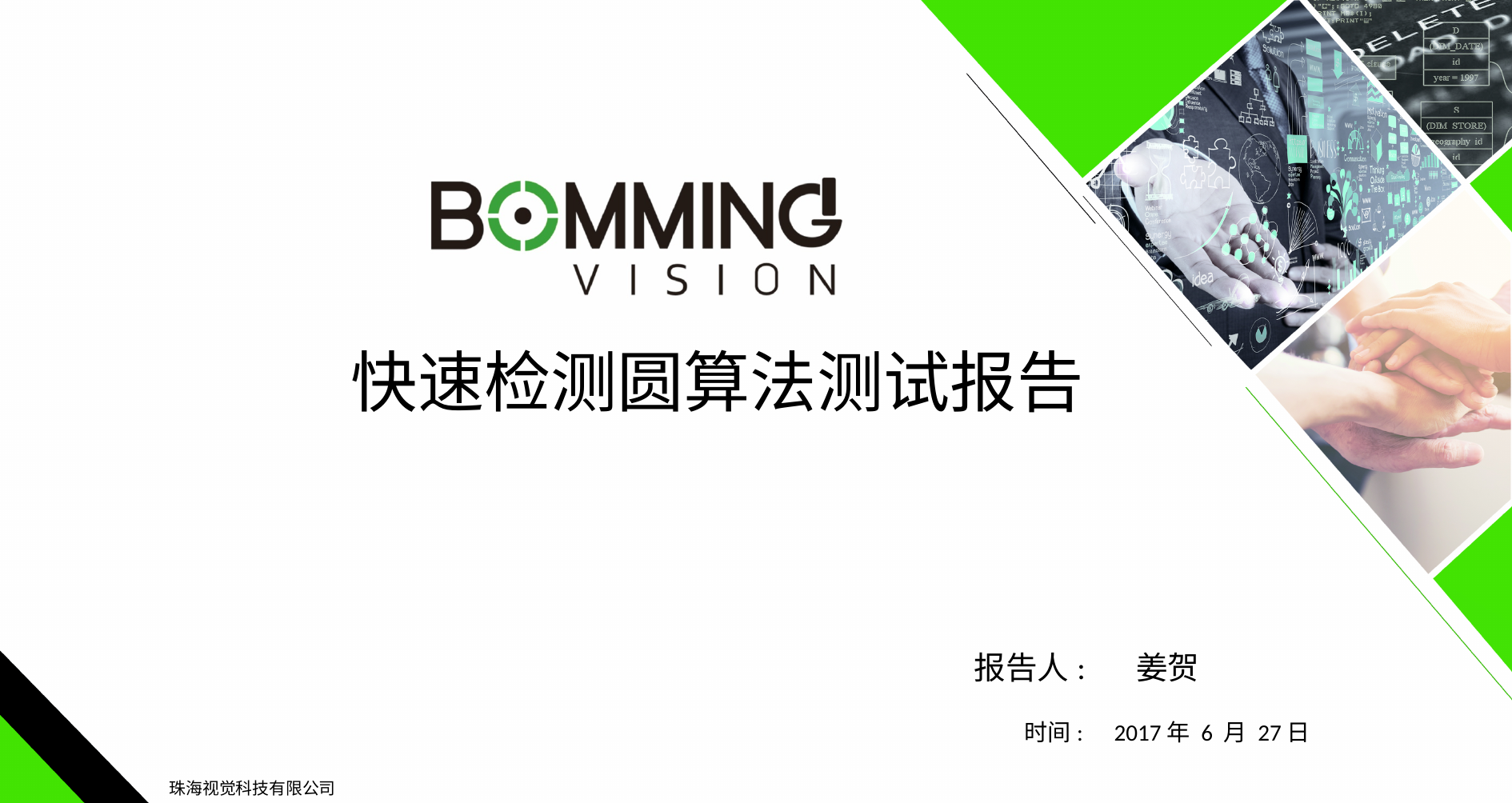

快速检测圆算法测试报告
报告人:      姜贺
时间:      2017年 6 月 27日
珠海视觉科技有限公司